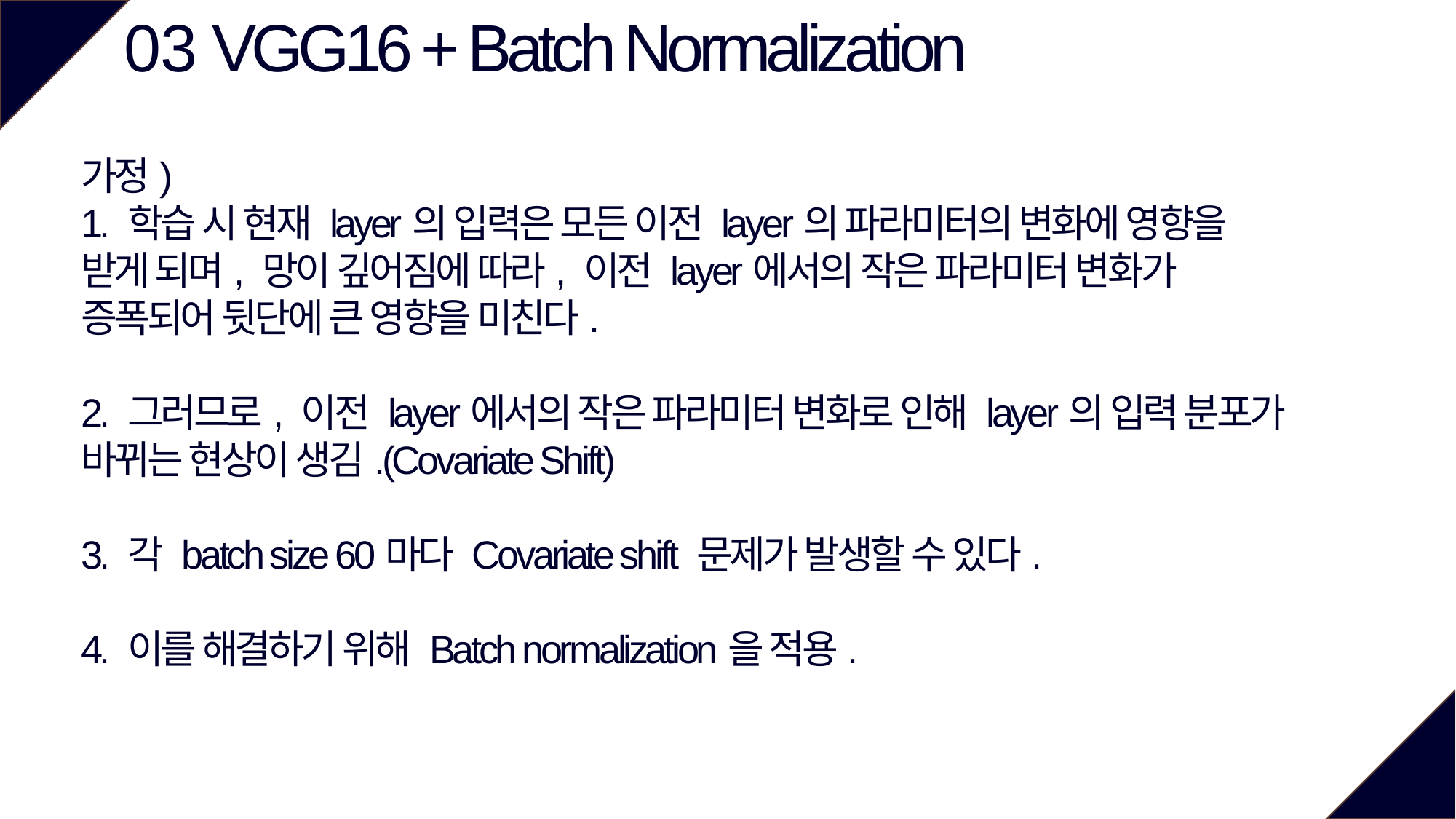

03 VGG16 + Batch Normalization
가정)
1. 학습 시 현재 layer의 입력은 모든 이전 layer의 파라미터의 변화에 영향을 받게 되며, 망이 깊어짐에 따라, 이전 layer에서의 작은 파라미터 변화가 증폭되어 뒷단에 큰 영향을 미친다.

2. 그러므로, 이전 layer에서의 작은 파라미터 변화로 인해 layer의 입력 분포가 바뀌는 현상이 생김.(Covariate Shift)

3. 각 batch size 60마다 Covariate shift 문제가 발생할 수 있다.

4. 이를 해결하기 위해 Batch normalization을 적용.